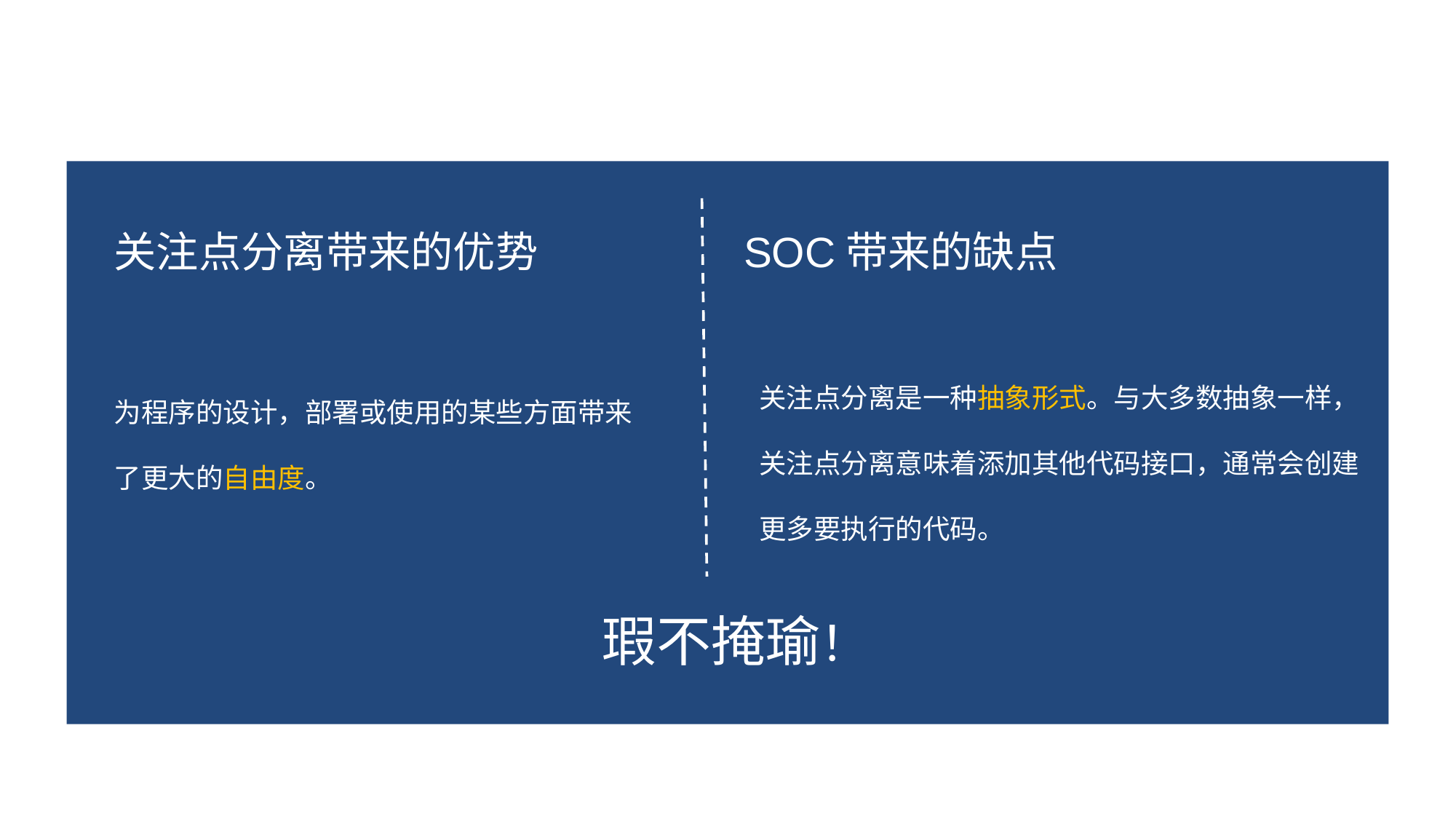

关注点分离带来的优势
SOC带来的缺点
关注点分离是一种抽象形式。与大多数抽象一样，关注点分离意味着添加其他代码接口，通常会创建更多要执行的代码。
为程序的设计，部署或使用的某些方面带来了更大的自由度。
瑕不掩瑜！